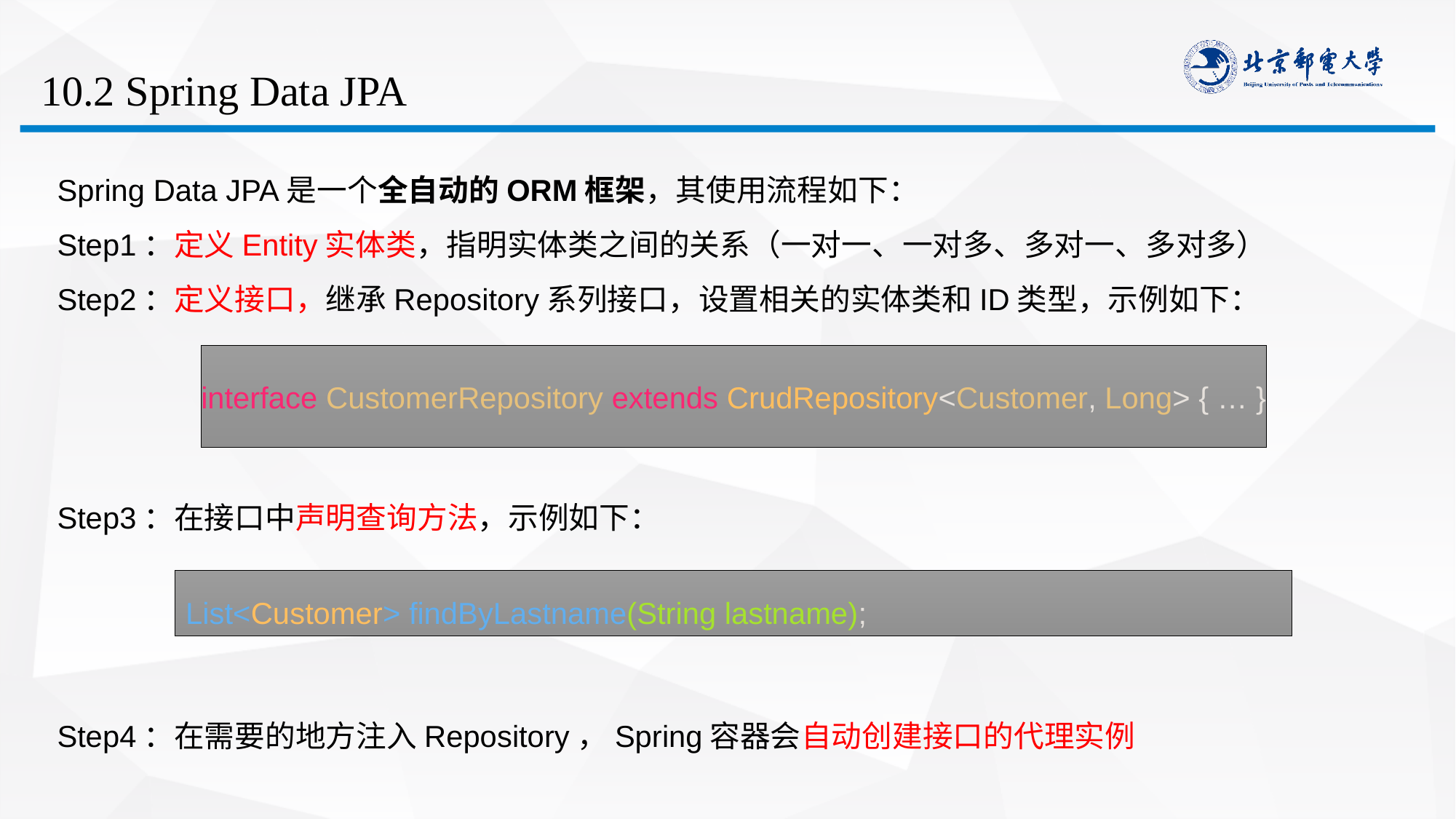

# 10.2 Spring Data JPA

Spring Data JPA是一个全自动的ORM框架，其使用流程如下：
Step1：定义Entity实体类，指明实体类之间的关系（一对一、一对多、多对一、多对多）
Step2：定义接口，继承Repository系列接口，设置相关的实体类和ID类型，示例如下：

Step3：在接口中声明查询方法，示例如下：

Step4：在需要的地方注入Repository，Spring容器会自动创建接口的代理实例

interface CustomerRepository extends CrudRepository<Customer, Long> { … }
List<Customer> findByLastname(String lastname);